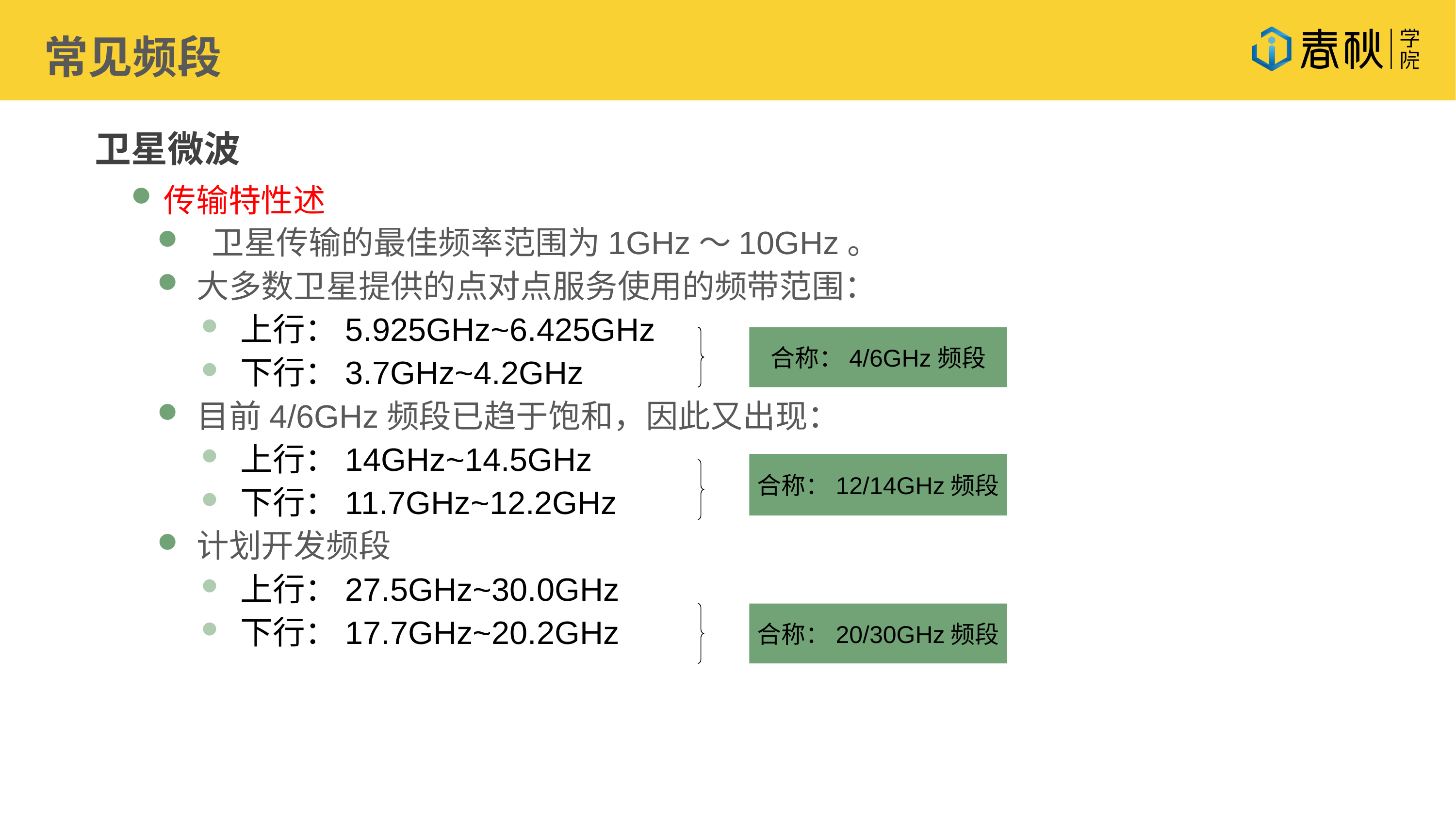

常见频段
卫星微波
传输特性述
 卫星传输的最佳频率范围为1GHz～10GHz。
大多数卫星提供的点对点服务使用的频带范围：
上行：5.925GHz~6.425GHz
下行：3.7GHz~4.2GHz
目前4/6GHz频段已趋于饱和，因此又出现：
上行：14GHz~14.5GHz
下行：11.7GHz~12.2GHz
计划开发频段
上行：27.5GHz~30.0GHz
下行：17.7GHz~20.2GHz

合称：4/6GHz频段
合称：12/14GHz频段

合称：20/30GHz频段